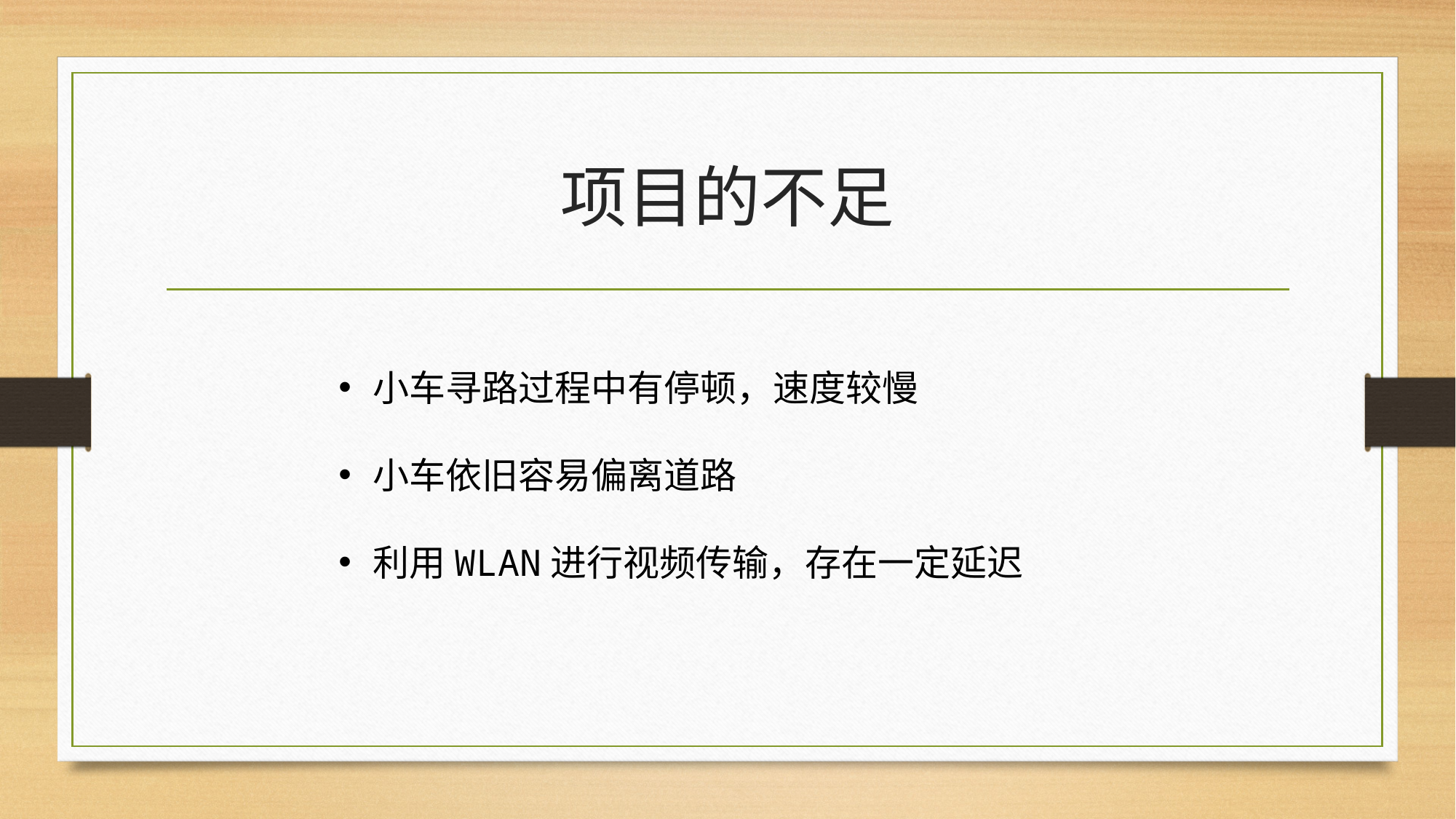

# 项目的不足
小车寻路过程中有停顿，速度较慢

小车依旧容易偏离道路

利用WLAN进行视频传输，存在一定延迟